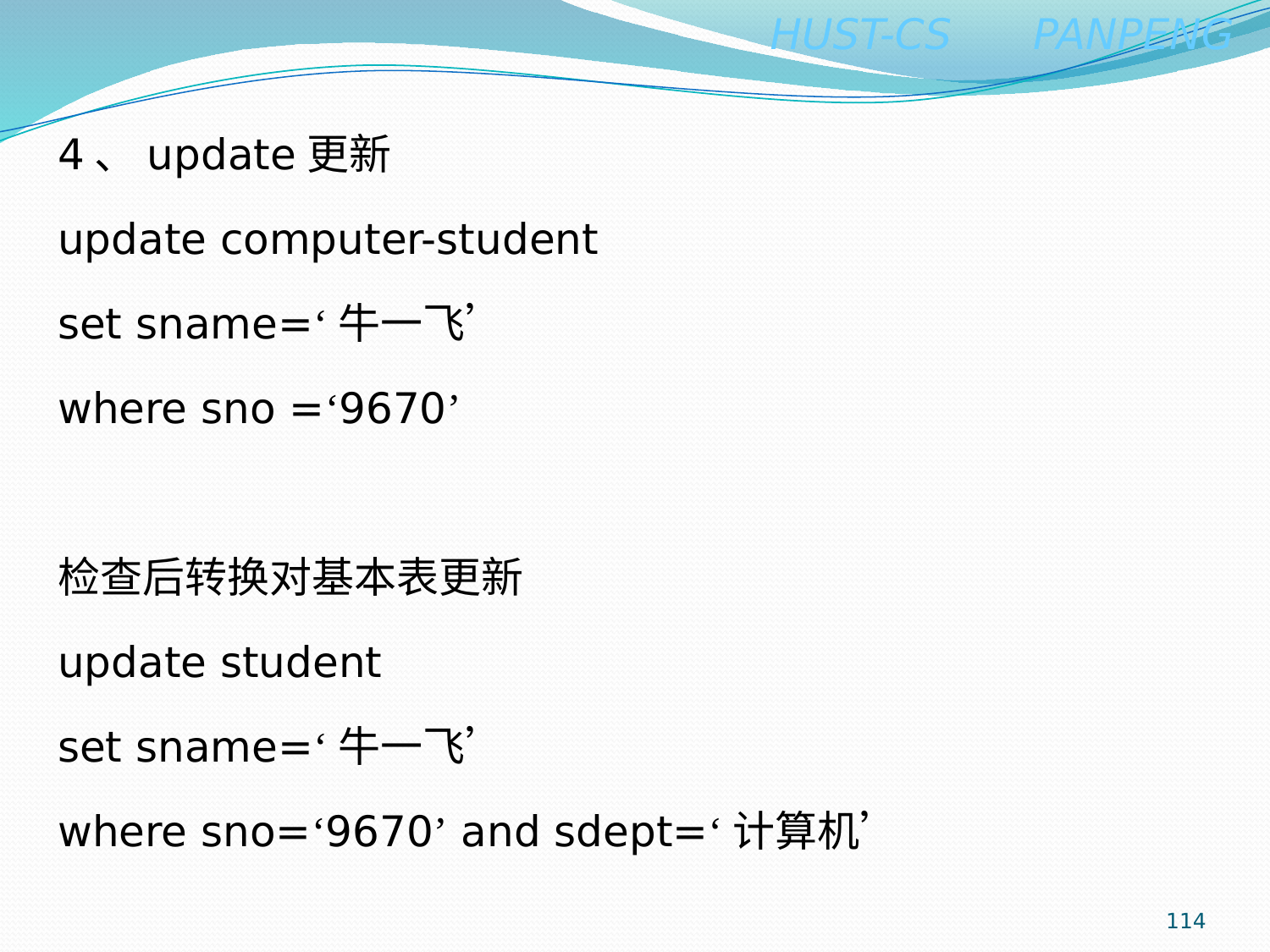

4、update更新
update computer-student
set sname=‘牛一飞’
where sno =‘9670’

检查后转换对基本表更新
update student
set sname=‘牛一飞’
where sno=‘9670’ and sdept=‘计算机’
114